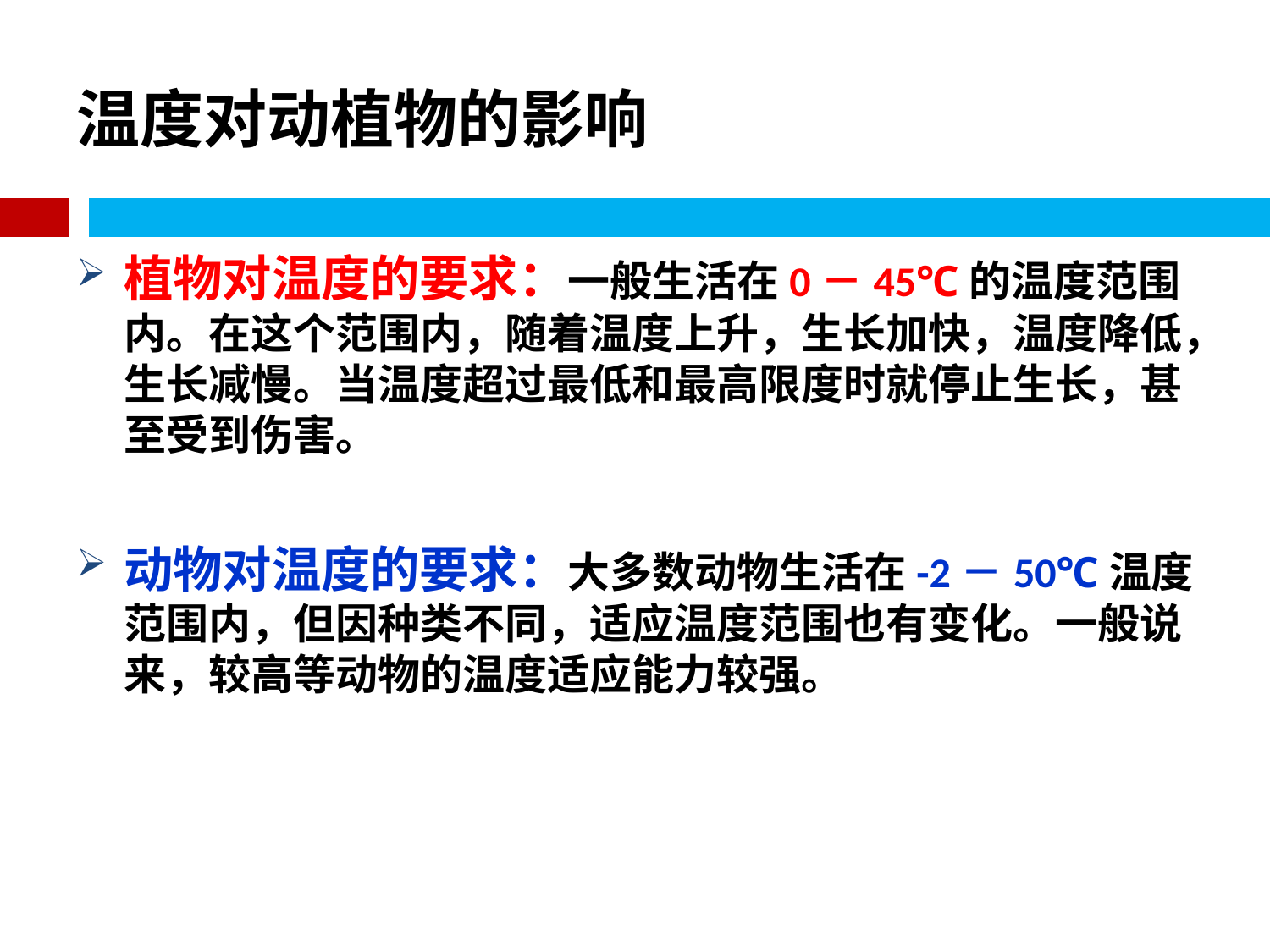

# 温度对动植物的影响
植物对温度的要求：一般生活在0－45℃的温度范围内。在这个范围内，随着温度上升，生长加快，温度降低，生长减慢。当温度超过最低和最高限度时就停止生长，甚至受到伤害。

动物对温度的要求：大多数动物生活在-2－50℃温度范围内，但因种类不同，适应温度范围也有变化。一般说来，较高等动物的温度适应能力较强。